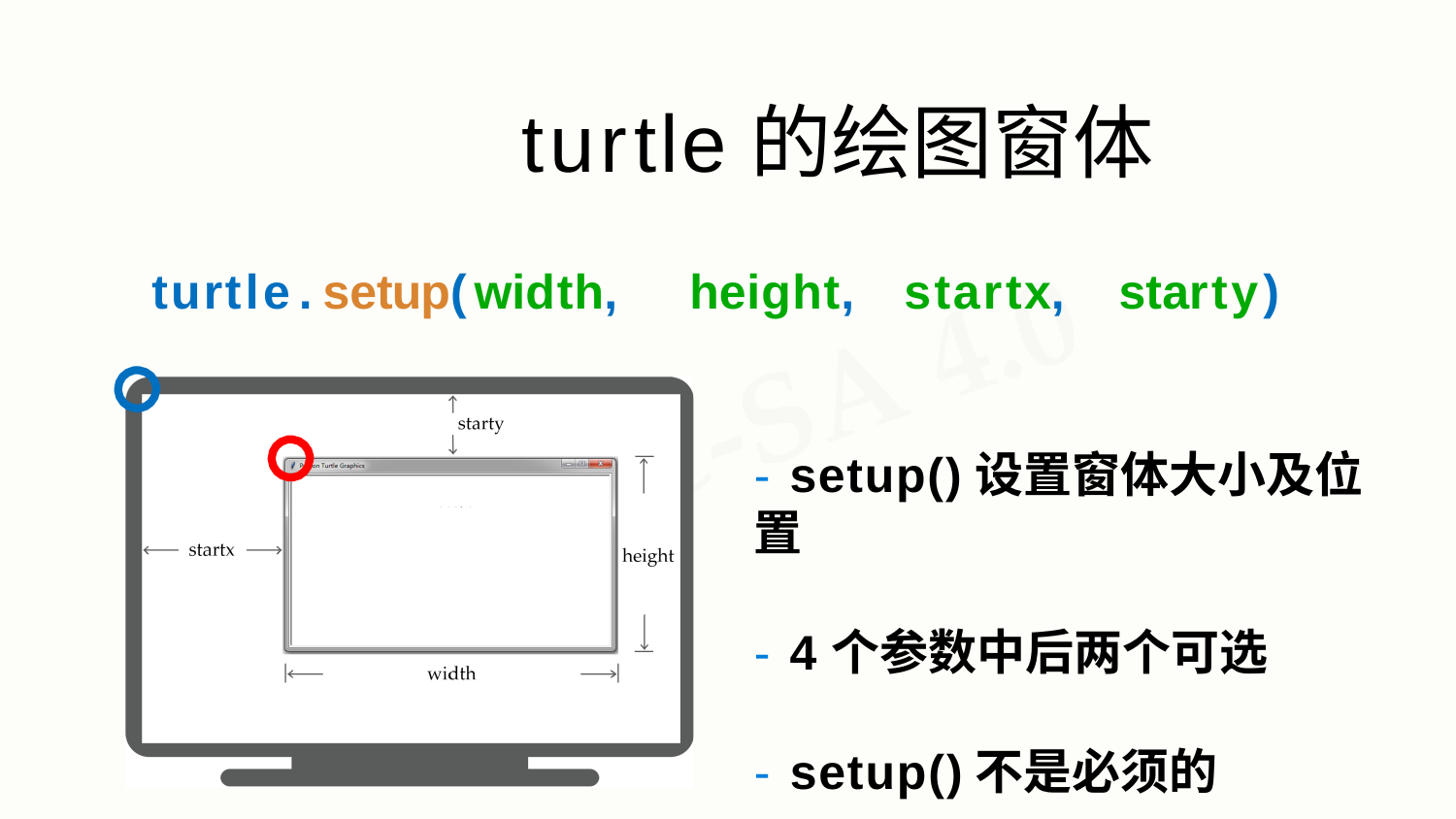

# turtle的绘图窗体
turtle.setup(width,	height,	startx,	starty)

- setup()设置窗体大小及位置

- 4个参数中后两个可选

- setup()不是必须的